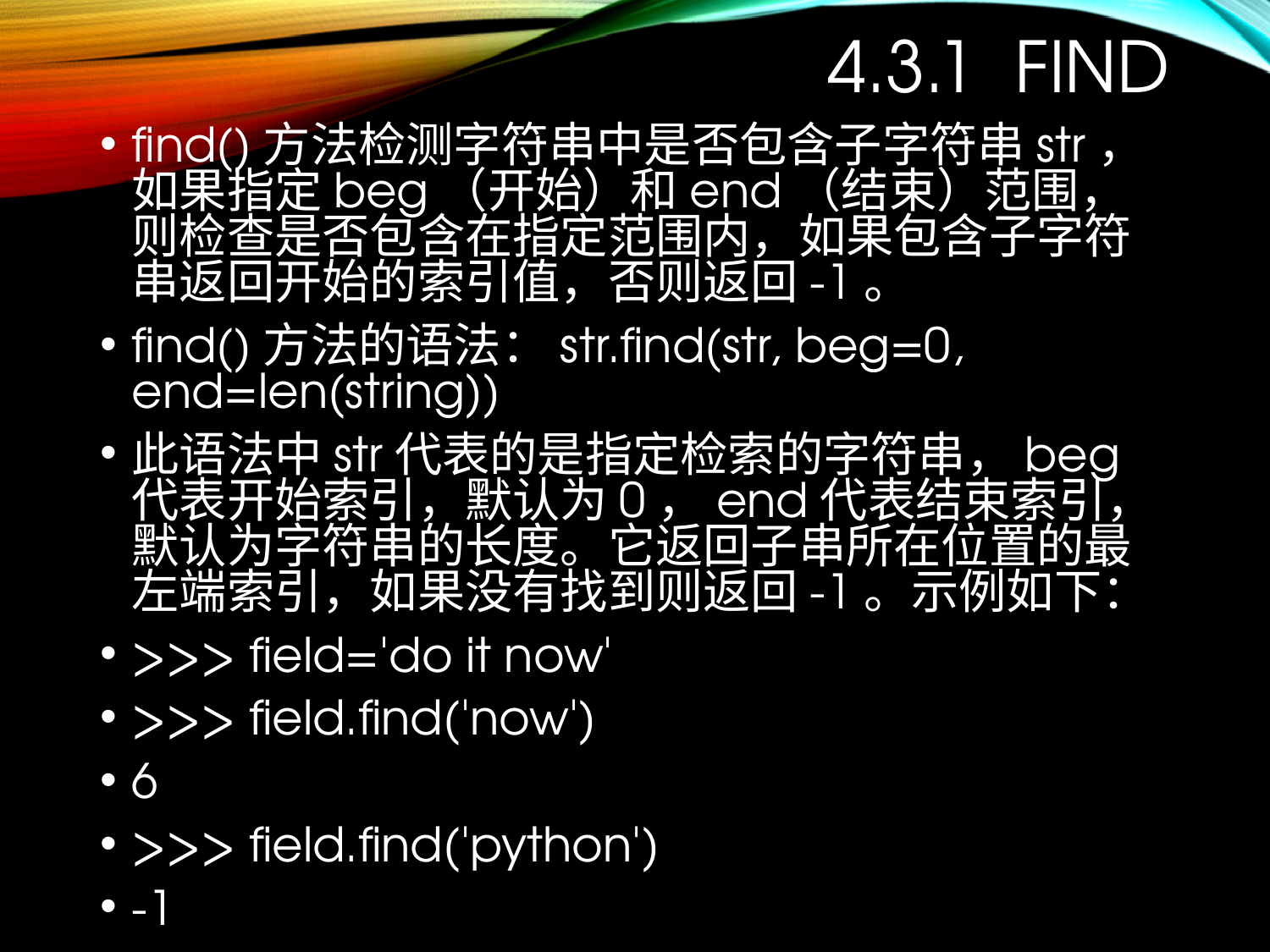

# 4.3.1  find
find()方法检测字符串中是否包含子字符串str，如果指定beg（开始）和end（结束）范围，则检查是否包含在指定范围内，如果包含子字符串返回开始的索引值，否则返回-1。
find()方法的语法：str.find(str, beg=0, end=len(string))
此语法中str代表的是指定检索的字符串，beg代表开始索引，默认为0，end代表结束索引，默认为字符串的长度。它返回子串所在位置的最左端索引，如果没有找到则返回-1。示例如下：
>>> field='do it now'
>>> field.find('now')
6
>>> field.find('python')
-1